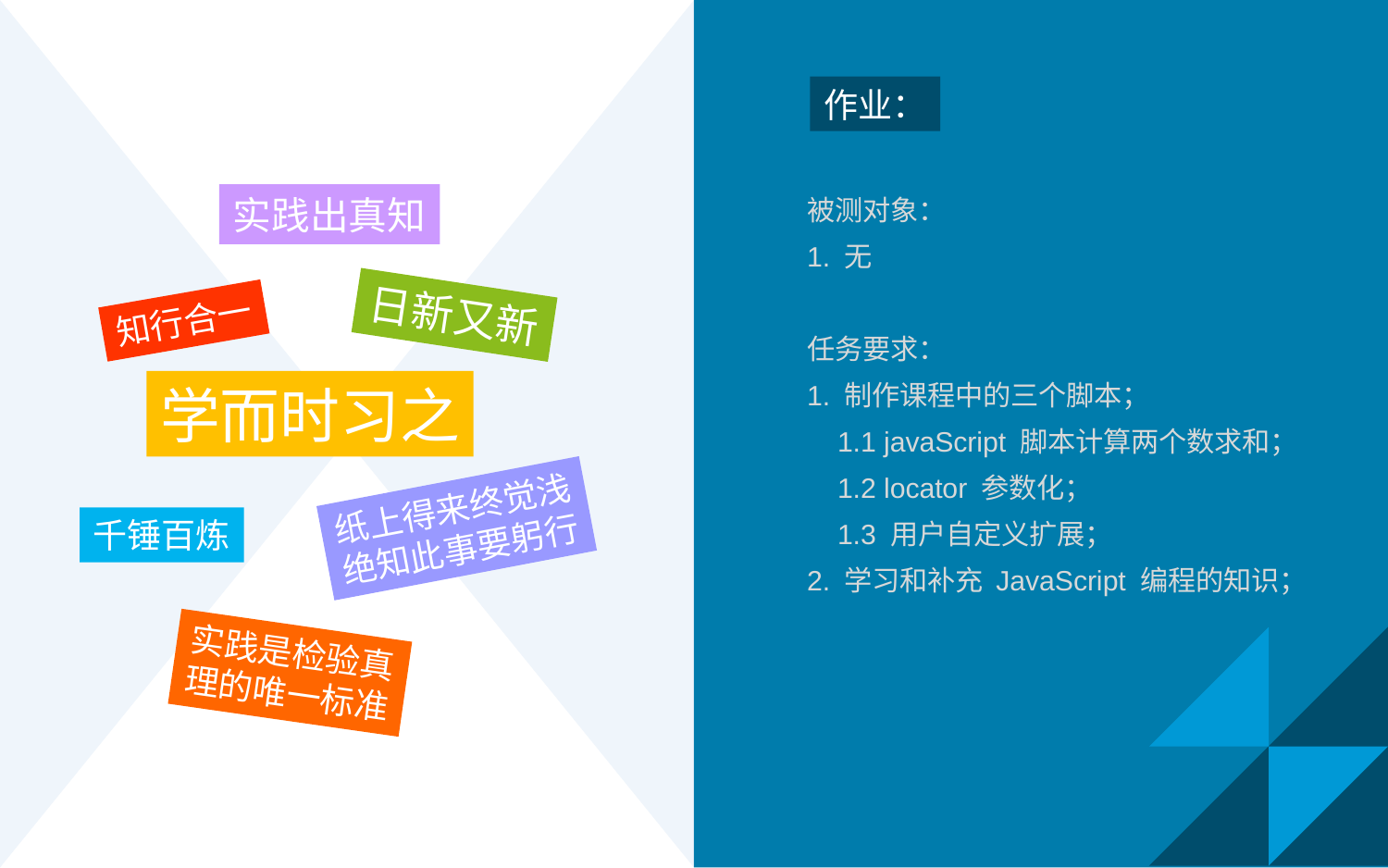

作业：

被测对象：
1. 无

任务要求：
1. 制作课程中的三个脚本；
    1.1 javaScript 脚本计算两个数求和；
    1.2 locator 参数化；
    1.3 用户自定义扩展；
2. 学习和补充 JavaScript 编程的知识；

实践出真知

日新又新
知行合一
学而时习之
纸上得来终觉浅
绝知此事要躬行
千锤百炼
实践是检验真
理的唯一标准